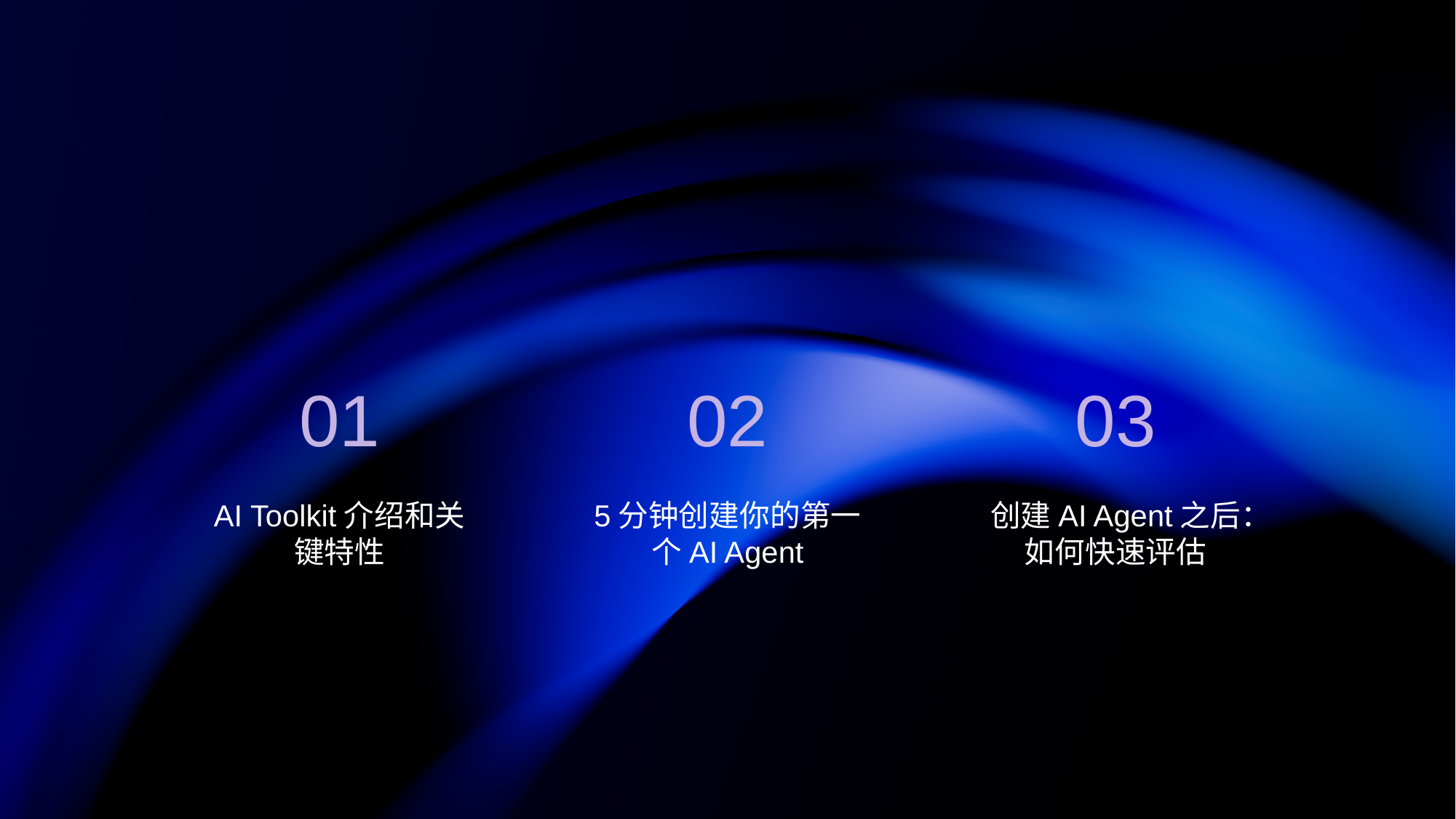

01
02
03
AI Toolkit介绍和关键特性
5分钟创建你的第一个AI Agent
创建AI Agent之后：
如何快速评估